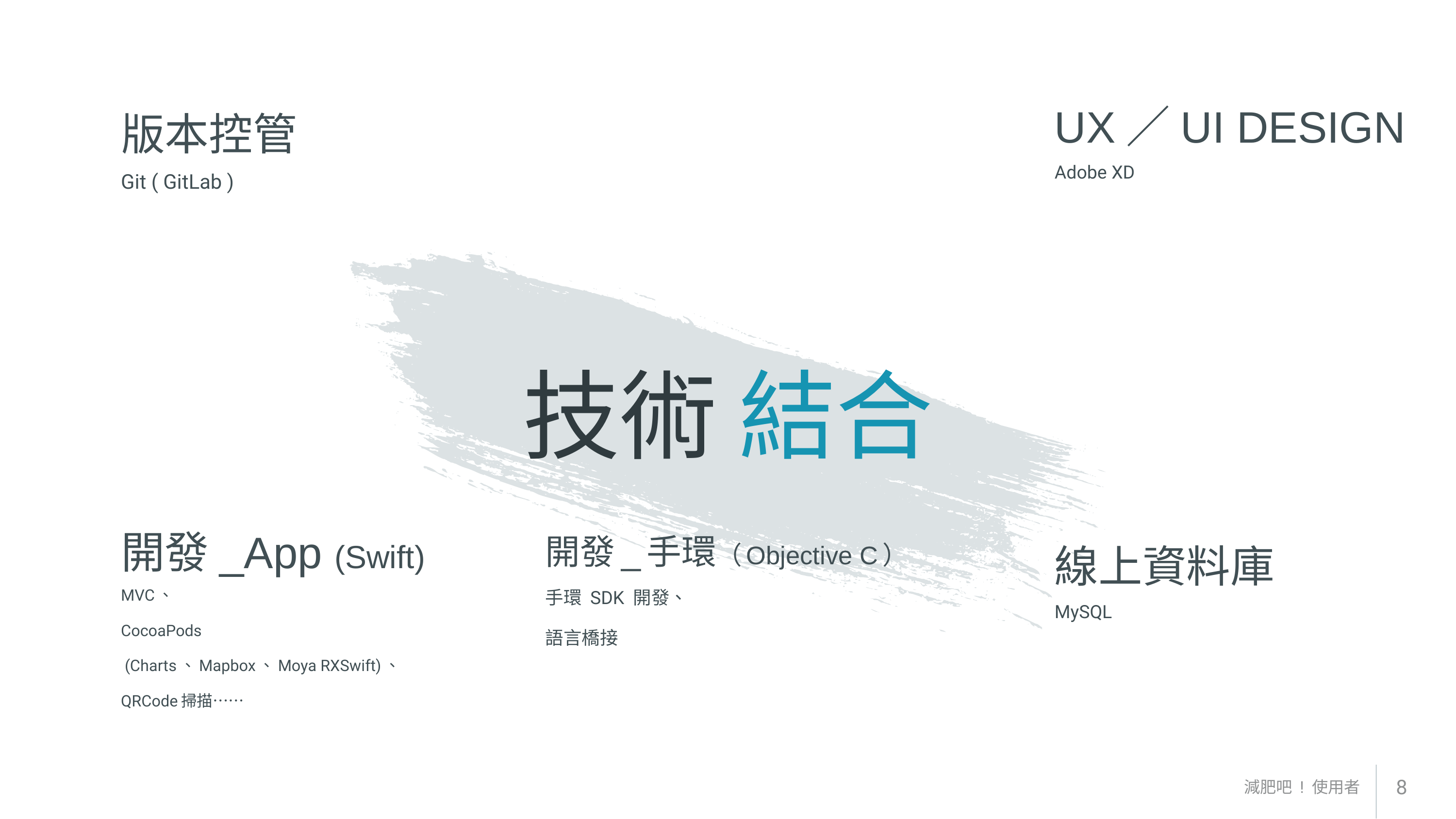

UX／UI DESIGN
版本控管
Adobe XD
Git ( GitLab )
# 技術 結合
開發_App (Swift)
開發_手環（Objective C）
線上資料庫
MVC、
CocoaPods
 (Charts、Mapbox、Moya RXSwift)、
QRCode掃描……

手環 SDK 開發、
語言橋接
MySQL
8
減肥吧 ! 使用者